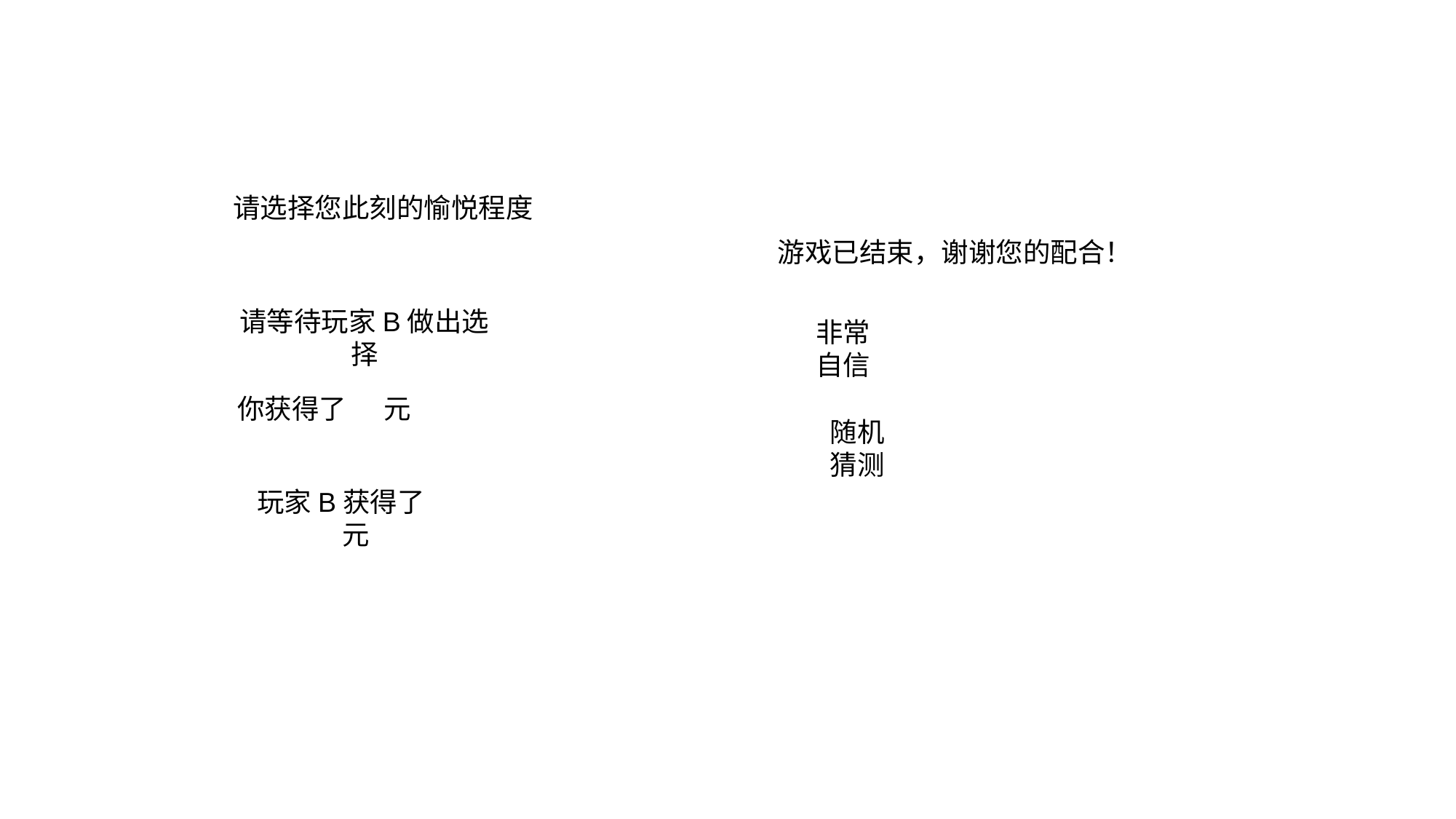

请选择您此刻的愉悦程度
游戏已结束，谢谢您的配合！
请等待玩家B做出选择
非常
自信
你获得了      元
随机
猜测
玩家B获得了      元